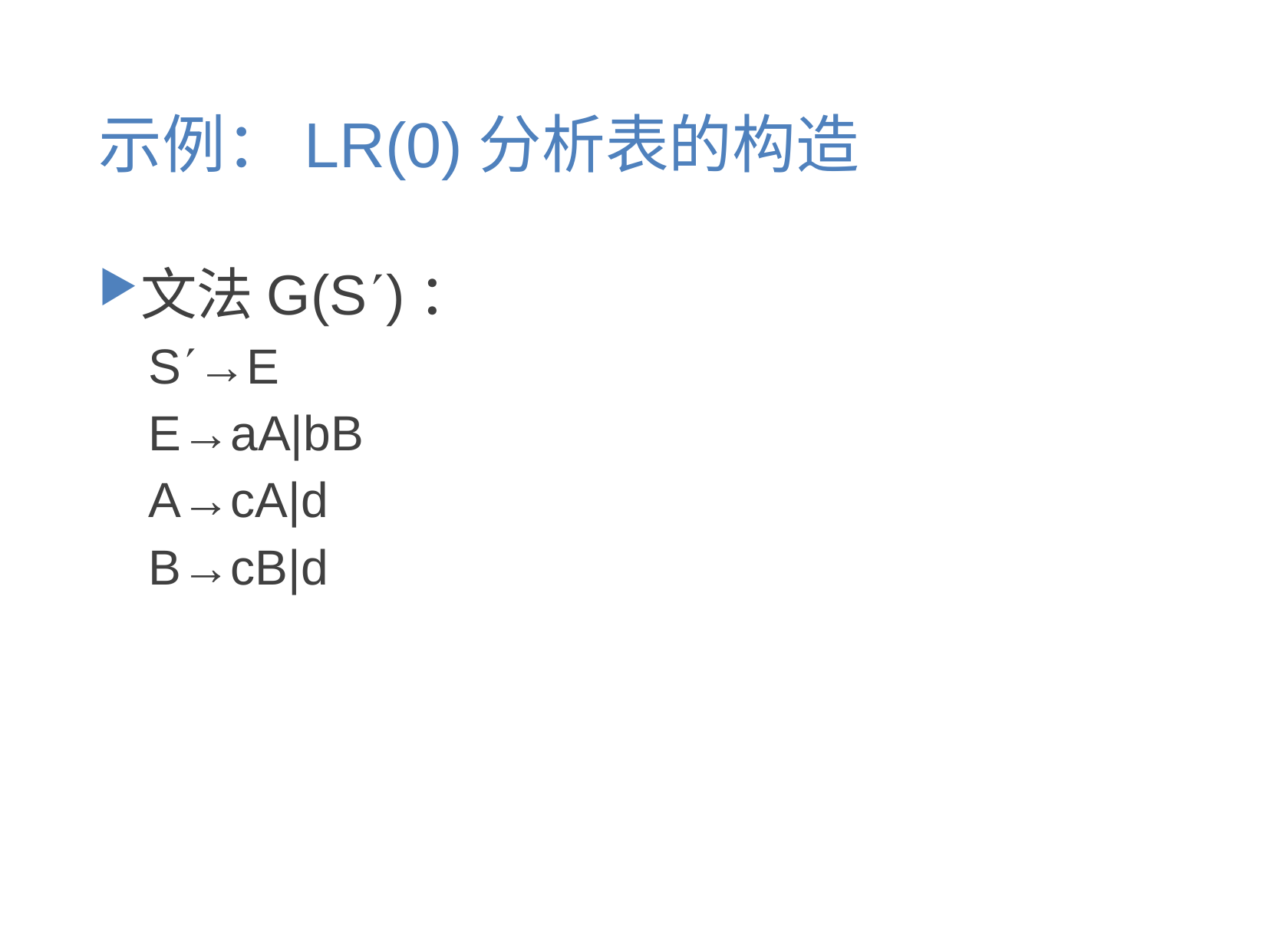

# 示例：LR(0)分析表的构造
文法G(S′)：
S′→E
E→aA|bB
A→cA|d
B→cB|d